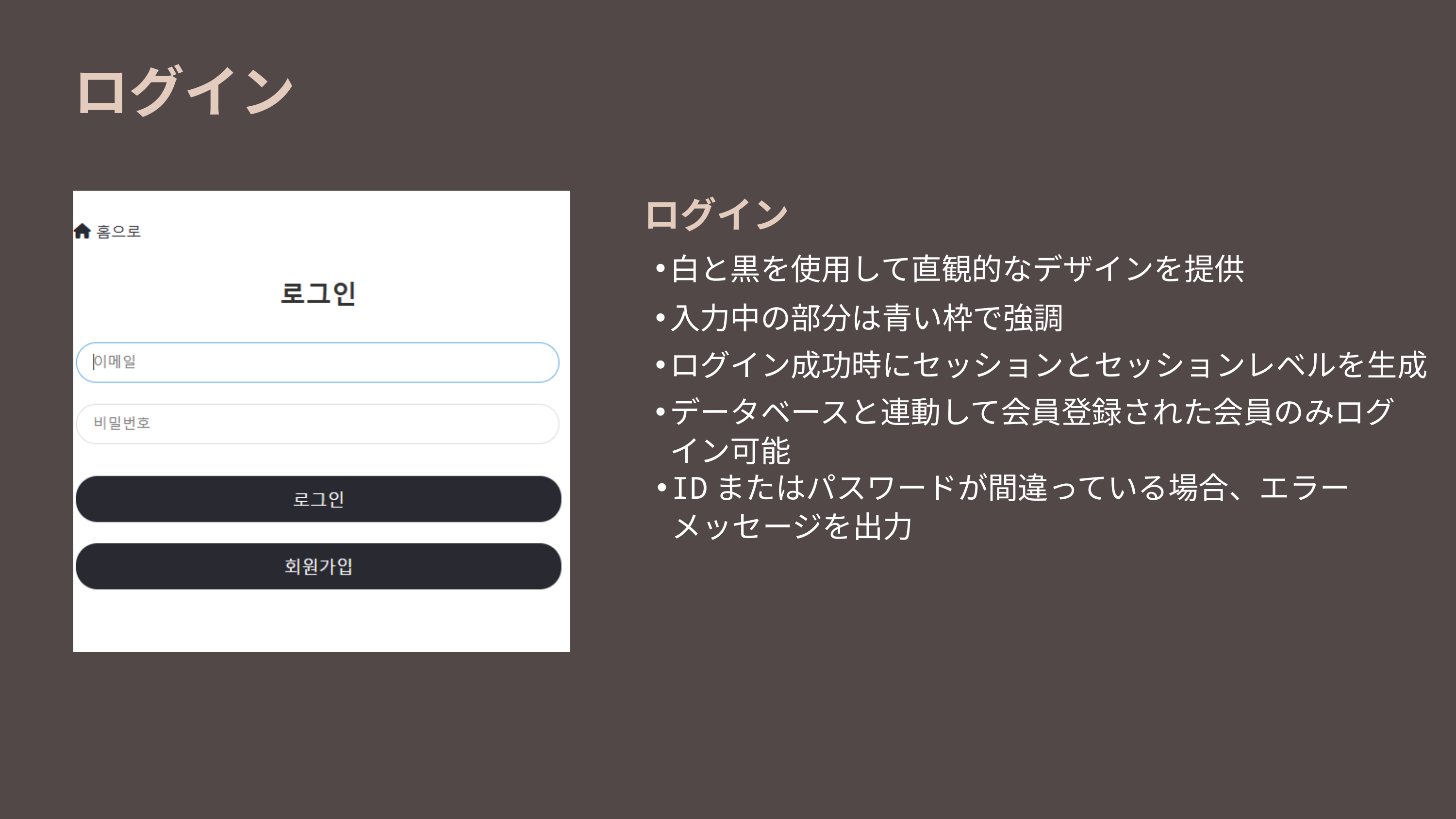

ログイン

ログイン

白と黒を使用して直観的なデザインを提供

入力中の部分は青い枠で強調

ログイン成功時にセッションとセッションレベルを生成

データベースと連動して会員登録された会員のみログイン可能

IDまたはパスワードが間違っている場合、エラーメッセージを出力